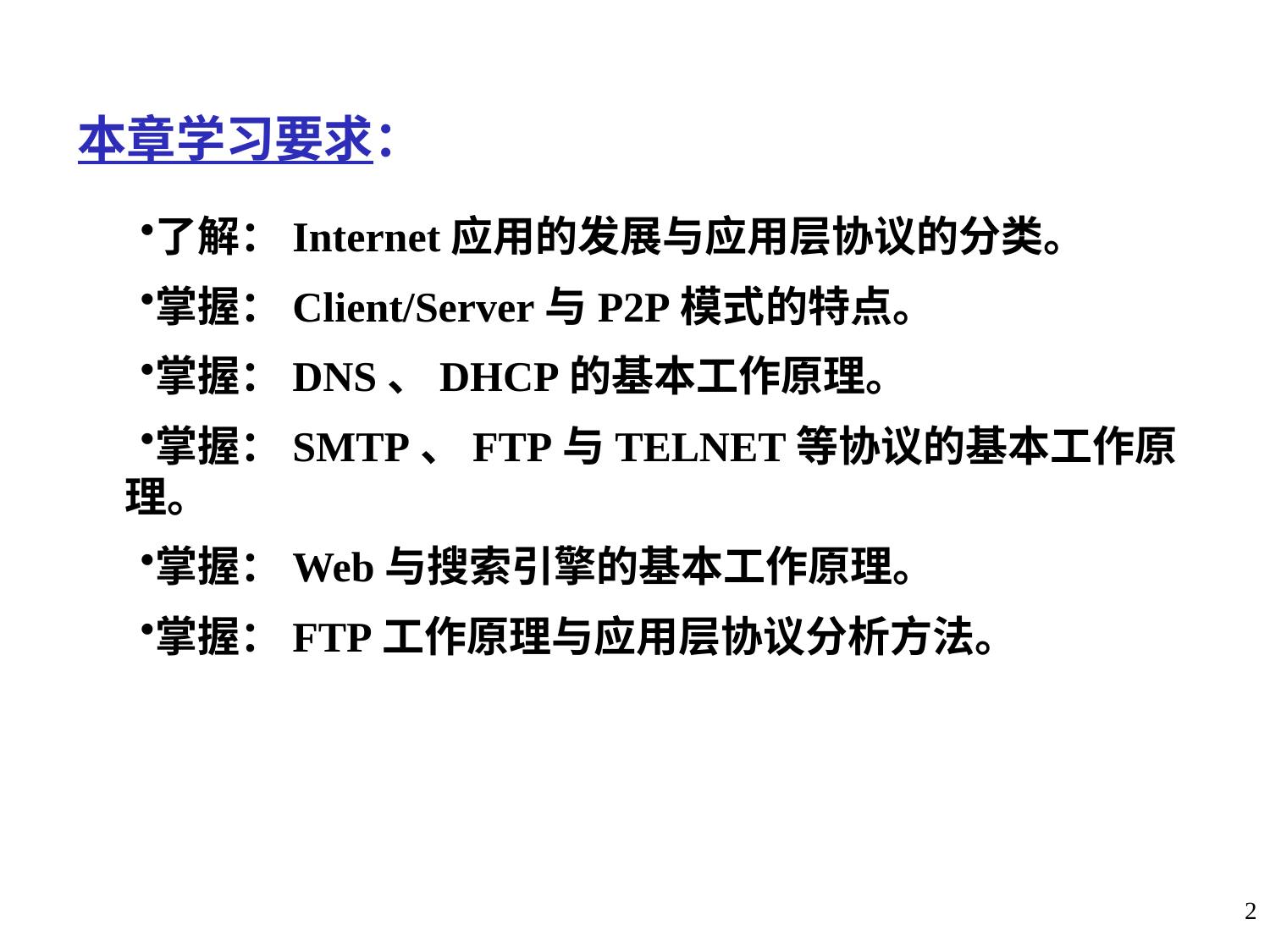

本章学习要求：
了解：Internet应用的发展与应用层协议的分类。
掌握：Client/Server与P2P模式的特点。
掌握：DNS、DHCP的基本工作原理。
掌握：SMTP、FTP与TELNET等协议的基本工作原理。
掌握：Web与搜索引擎的基本工作原理。
掌握：FTP工作原理与应用层协议分析方法。
2